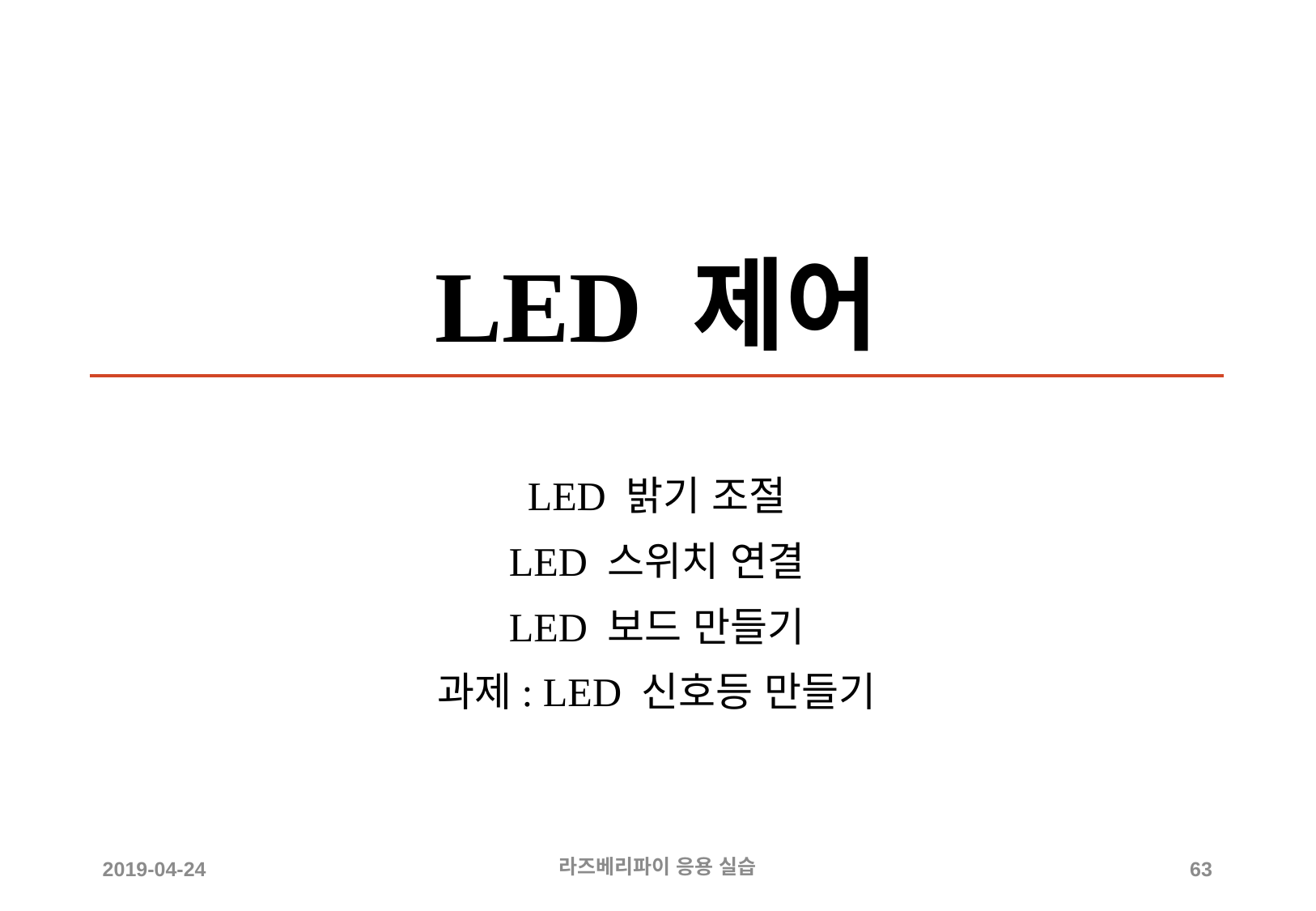

# LED 제어
LED 밝기 조절
LED 스위치 연결
LED 보드 만들기
과제: LED 신호등 만들기
2019-04-24
라즈베리파이 응용 실습
63